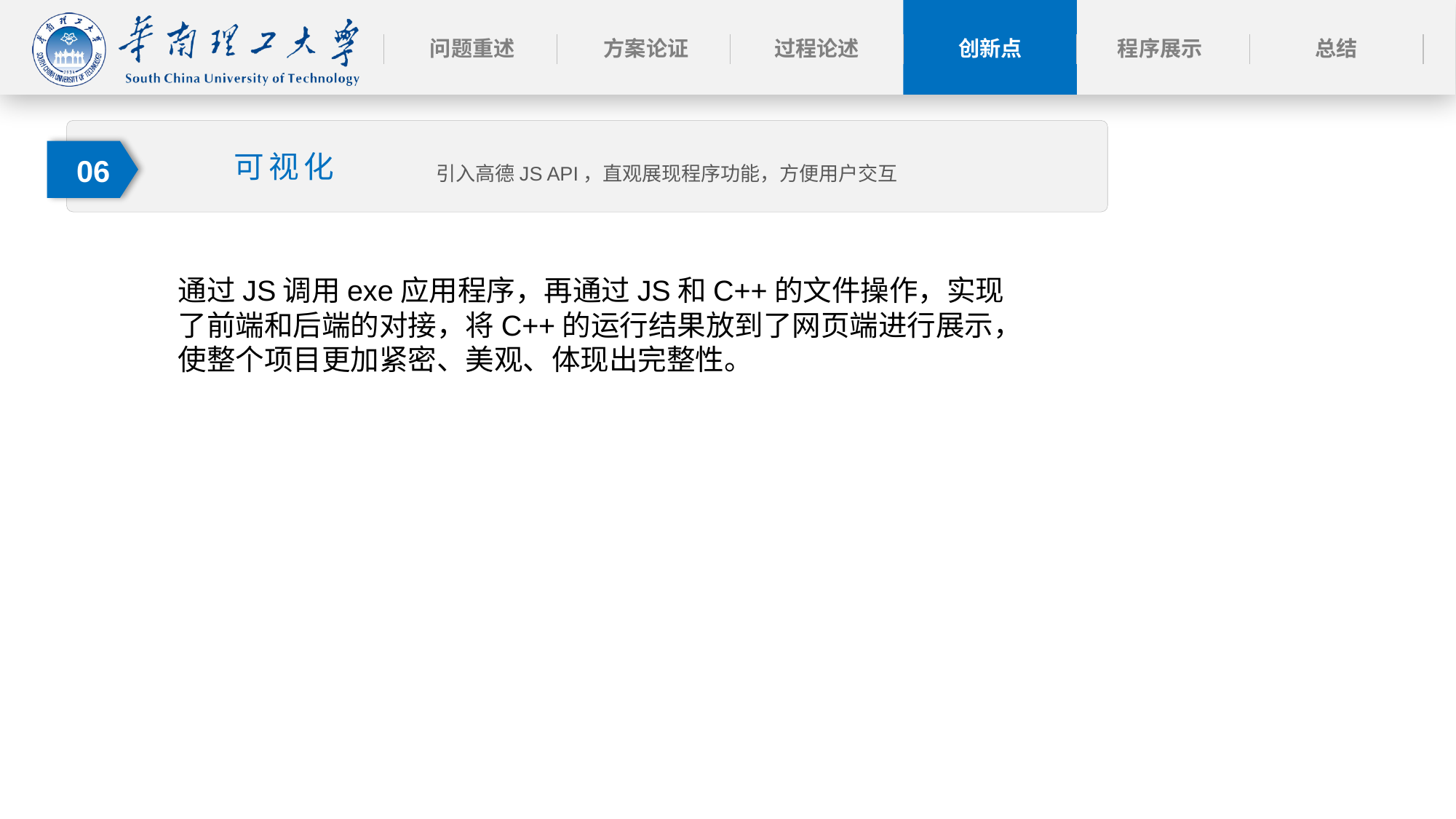

可视化
引入高德JS API，直观展现程序功能，方便用户交互

06
通过JS调用exe应用程序，再通过JS和C++的文件操作，实现了前端和后端的对接，将C++的运行结果放到了网页端进行展示，使整个项目更加紧密、美观、体现出完整性。